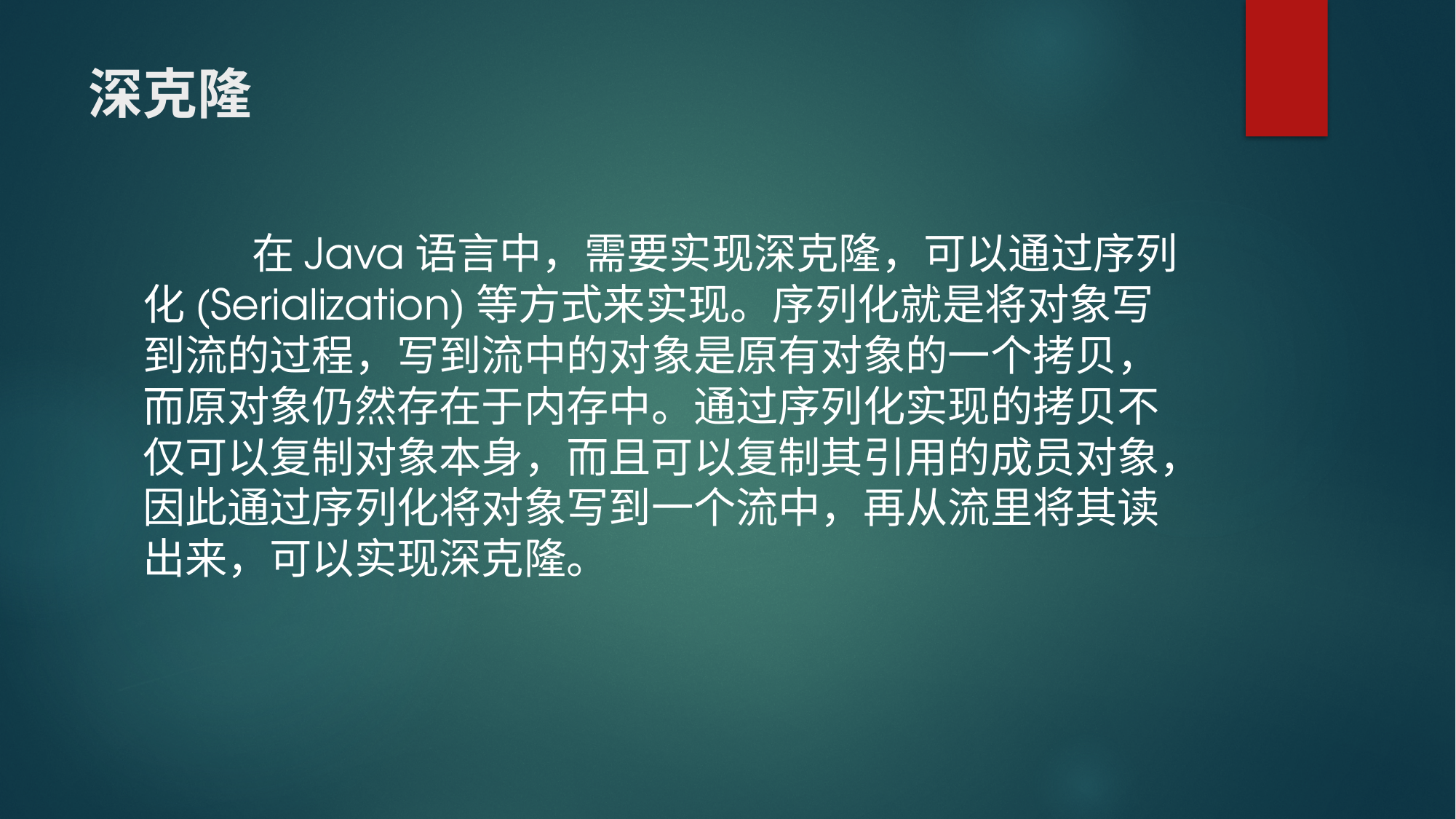

# 深克隆
	在Java语言中，需要实现深克隆，可以通过序列化(Serialization)等方式来实现。序列化就是将对象写到流的过程，写到流中的对象是原有对象的一个拷贝，而原对象仍然存在于内存中。通过序列化实现的拷贝不仅可以复制对象本身，而且可以复制其引用的成员对象，因此通过序列化将对象写到一个流中，再从流里将其读出来，可以实现深克隆。